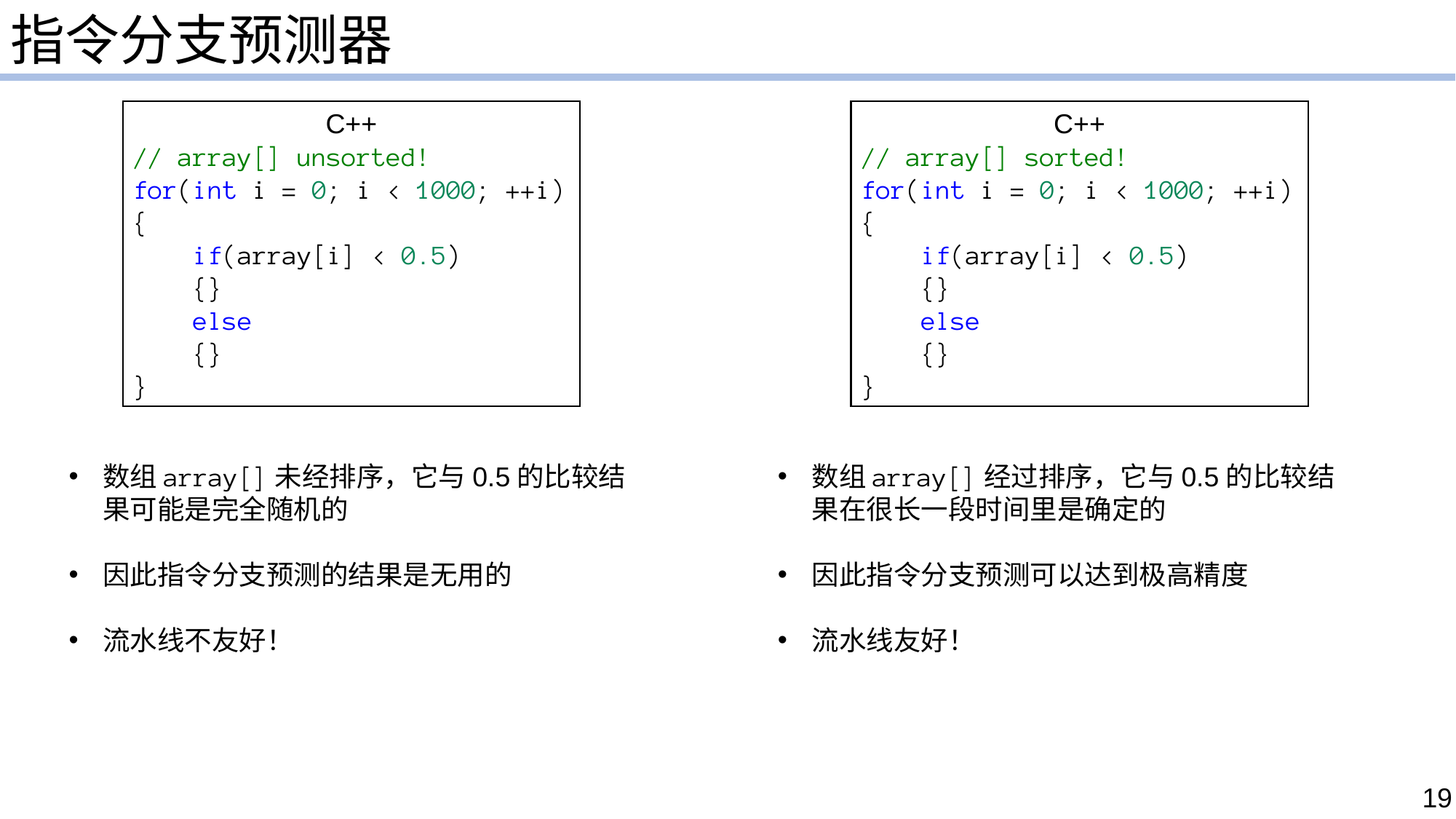

指令分支预测器
C++
// array[] unsorted!
for(int i = 0; i < 1000; ++i)
{
    if(array[i] < 0.5)
    {}
    else
    {}
}
C++
// array[] sorted!
for(int i = 0; i < 1000; ++i)
{
    if(array[i] < 0.5)
    {}
    else
    {}
}
数组array[]未经排序，它与0.5的比较结果可能是完全随机的

因此指令分支预测的结果是无用的

流水线不友好！
数组array[]经过排序，它与0.5的比较结果在很长一段时间里是确定的

因此指令分支预测可以达到极高精度

流水线友好！
19